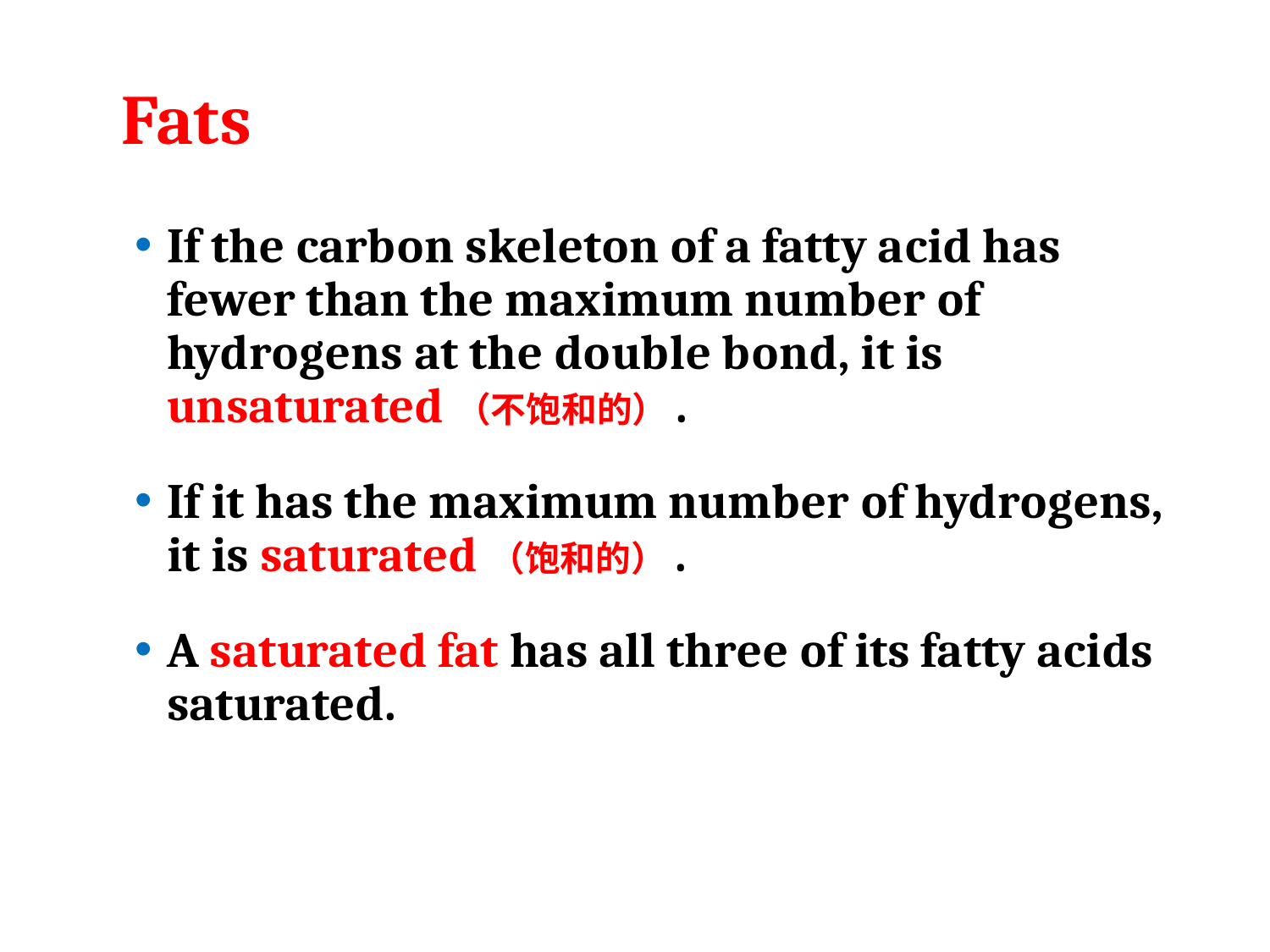

# Fats
If the carbon skeleton of a fatty acid has fewer than the maximum number of hydrogens at the double bond, it is unsaturated（不饱和的）.
If it has the maximum number of hydrogens,
it is saturated（饱和的）.
A saturated fat has all three of its fatty acids saturated.